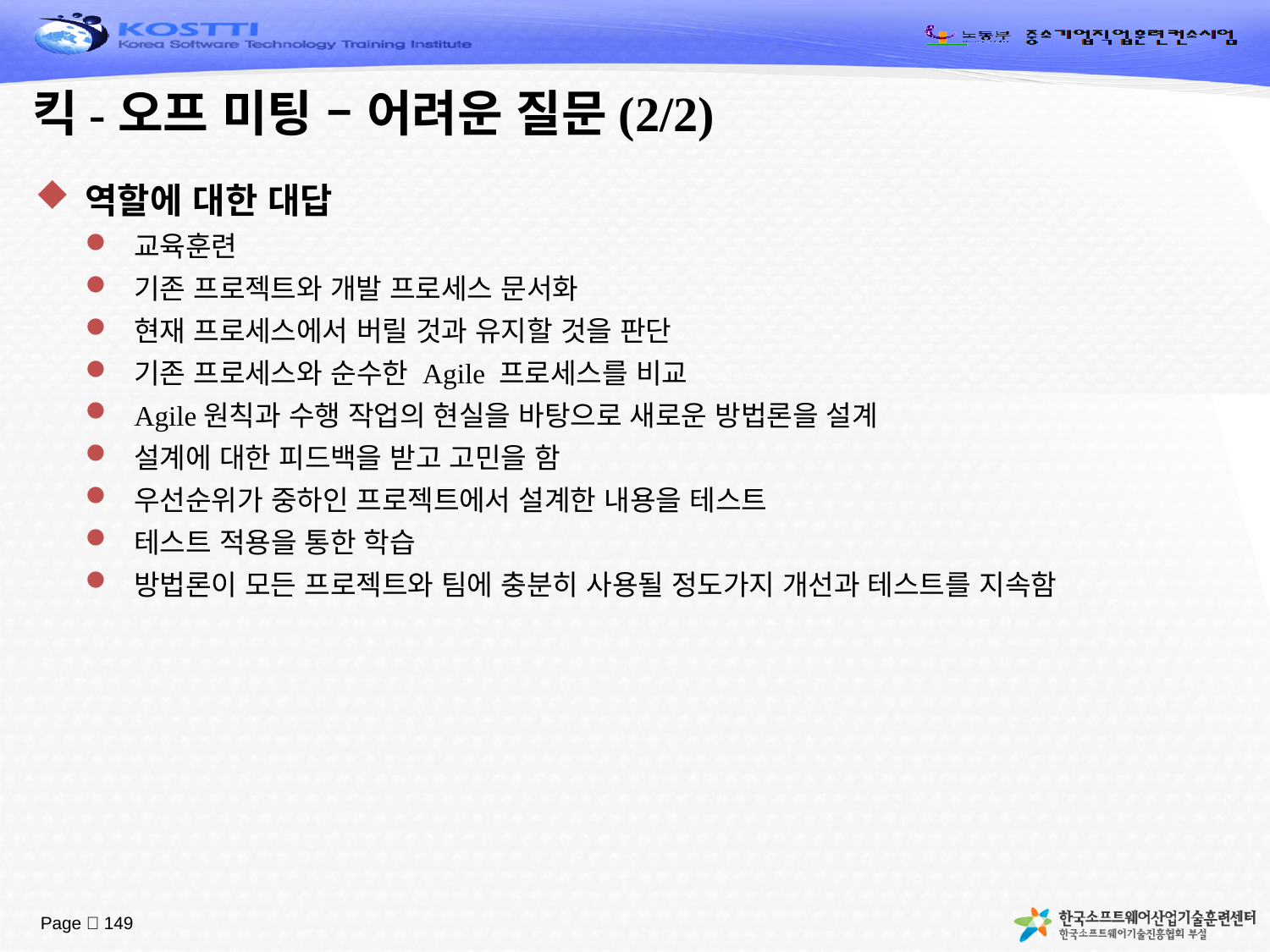

# 킥-오프 미팅 – 어려운 질문(2/2)
역할에 대한 대답
교육훈련
기존 프로젝트와 개발 프로세스 문서화
현재 프로세스에서 버릴 것과 유지할 것을 판단
기존 프로세스와 순수한 Agile 프로세스를 비교
Agile원칙과 수행 작업의 현실을 바탕으로 새로운 방법론을 설계
설계에 대한 피드백을 받고 고민을 함
우선순위가 중하인 프로젝트에서 설계한 내용을 테스트
테스트 적용을 통한 학습
방법론이 모든 프로젝트와 팀에 충분히 사용될 정도가지 개선과 테스트를 지속함